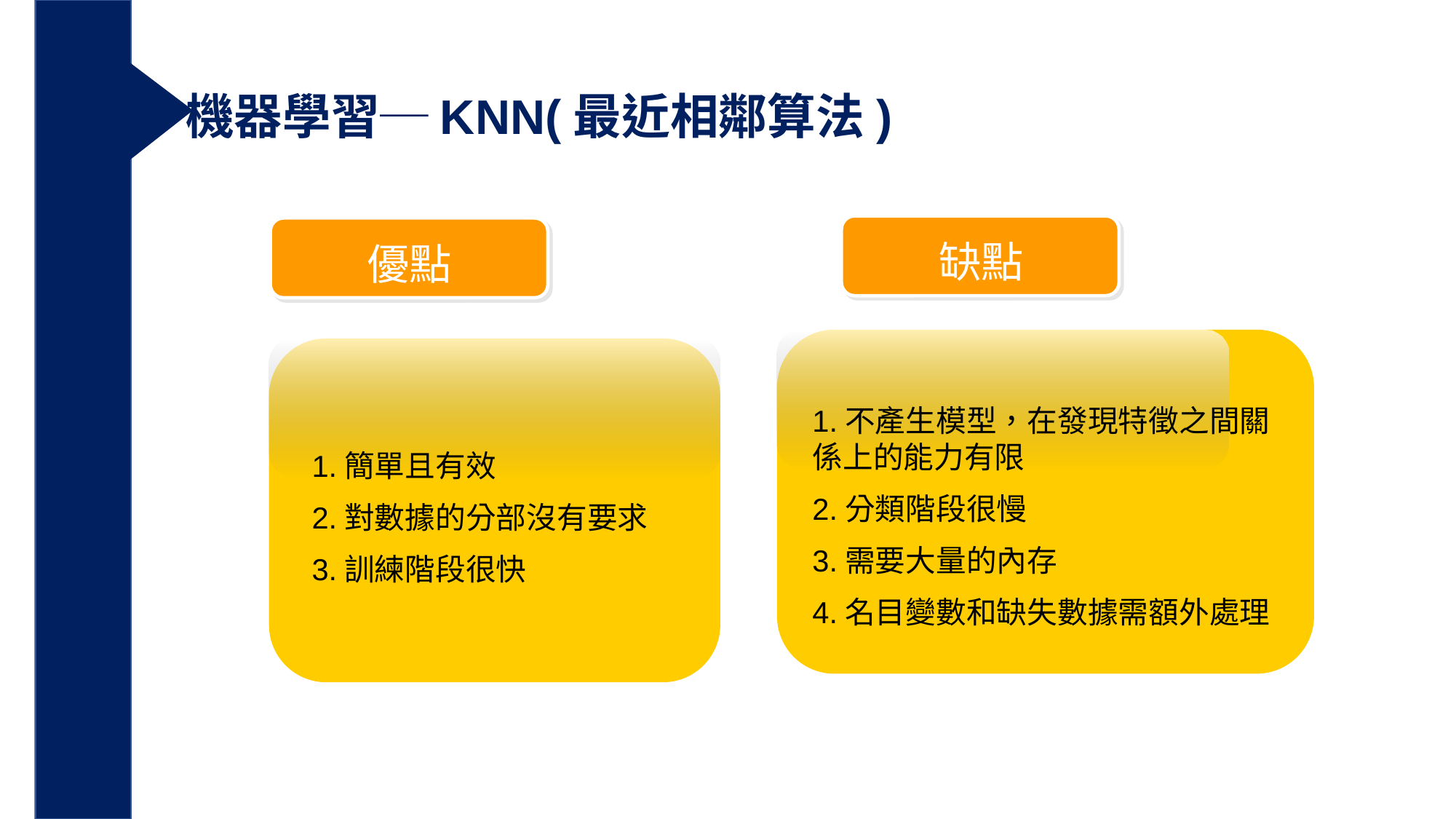

機器學習─KNN(最近相鄰算法)

缺點

優點

1.不產生模型，在發現特徵之間關係上的能力有限
2.分類階段很慢
3.需要大量的內存
4.名目變數和缺失數據需額外處理

1.簡單且有效
2.對數據的分部沒有要求
3.訓練階段很快